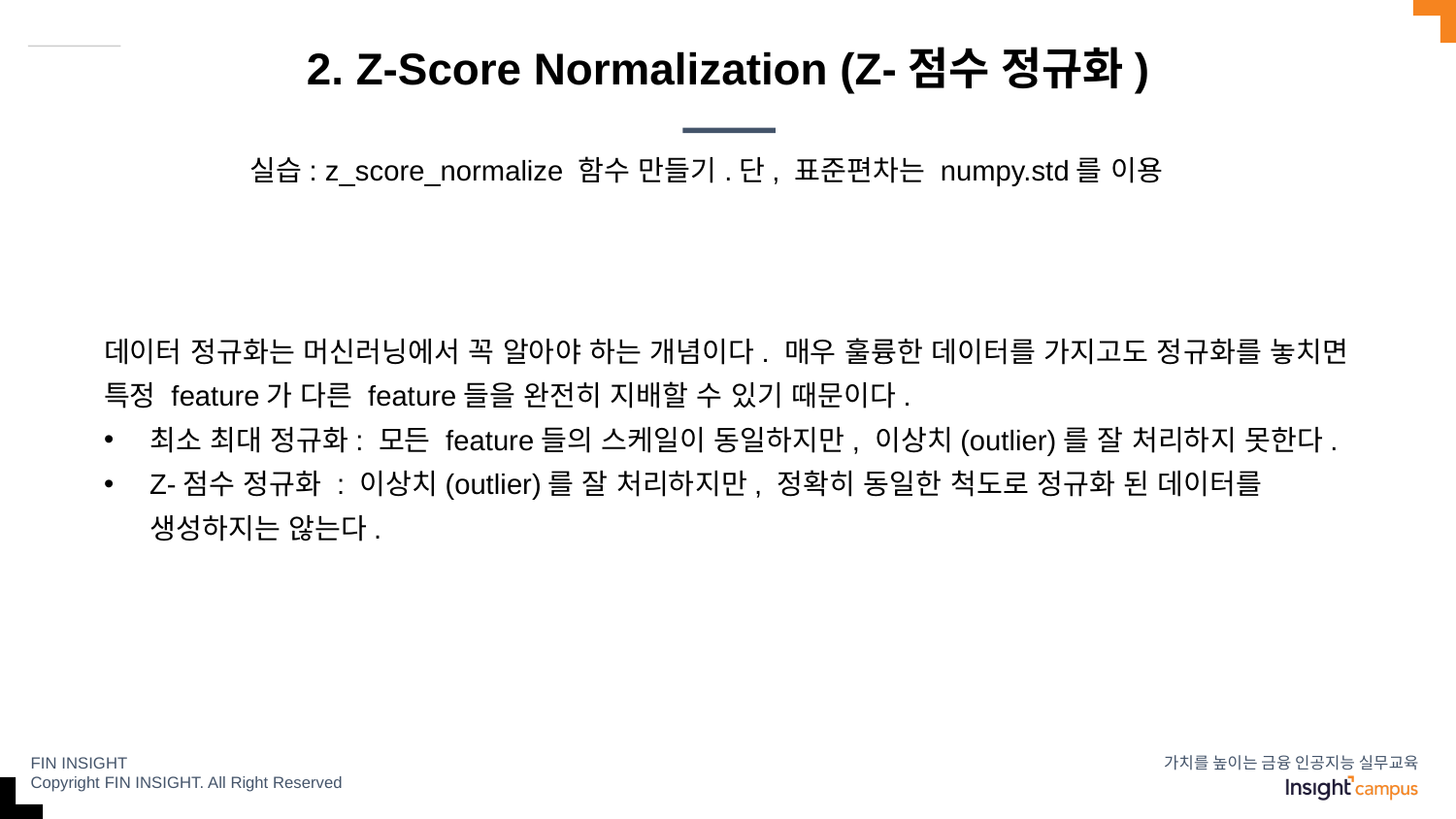

# 2. Z-Score Normalization (Z-점수 정규화)
실습: z_score_normalize 함수 만들기.단, 표준편차는 numpy.std를 이용
데이터 정규화는 머신러닝에서 꼭 알아야 하는 개념이다. 매우 훌륭한 데이터를 가지고도 정규화를 놓치면 특정 feature가 다른 feature들을 완전히 지배할 수 있기 때문이다.
최소 최대 정규화: 모든 feature들의 스케일이 동일하지만, 이상치(outlier)를 잘 처리하지 못한다.
Z-점수 정규화 : 이상치(outlier)를 잘 처리하지만, 정확히 동일한 척도로 정규화 된 데이터를 생성하지는 않는다.